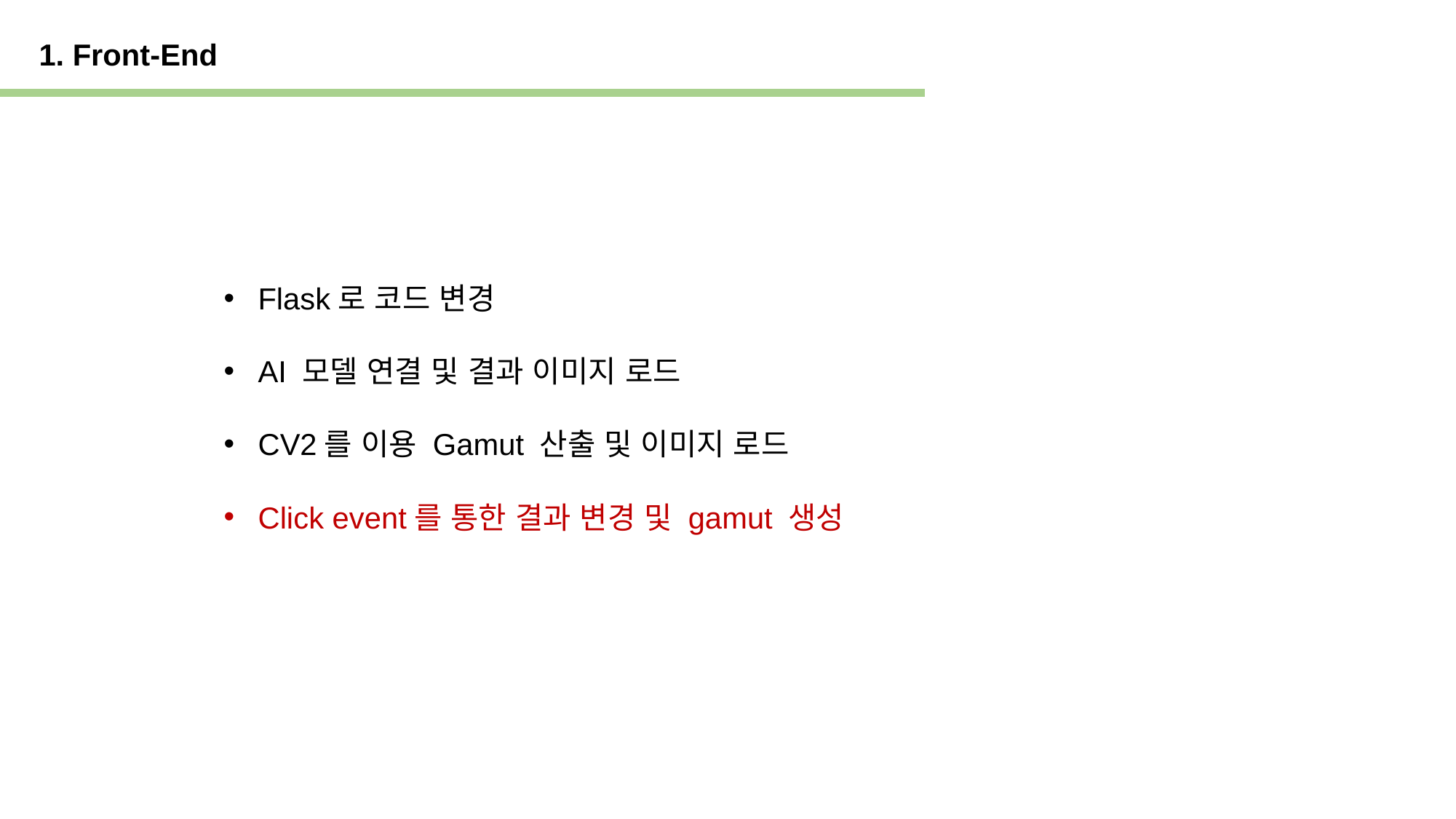

1. Front-End
Flask로 코드 변경

AI 모델 연결 및 결과 이미지 로드

CV2를 이용 Gamut 산출 및 이미지 로드

Click event를 통한 결과 변경 및 gamut 생성